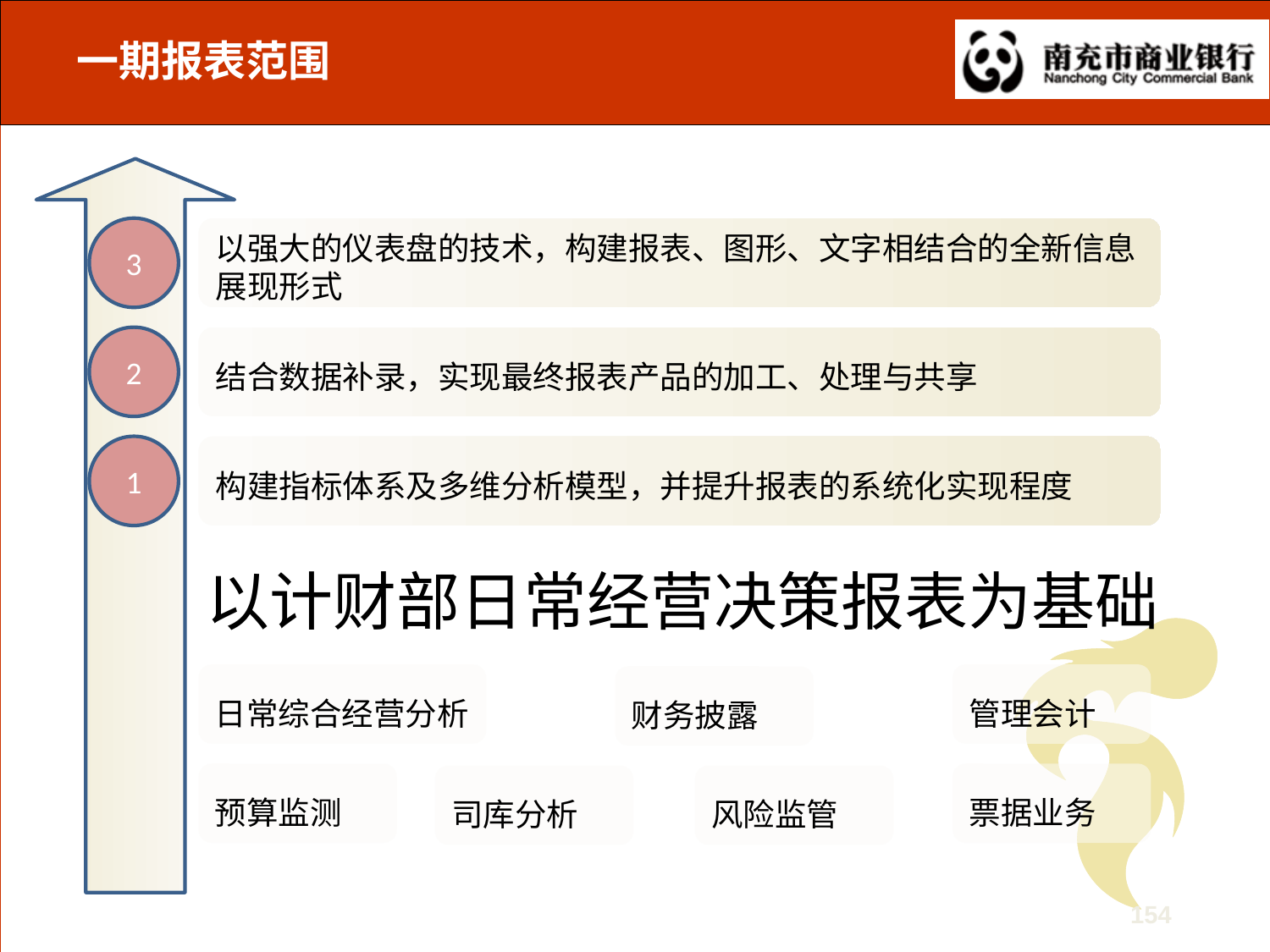

# 一期报表范围

3
以强大的仪表盘的技术，构建报表、图形、文字相结合的全新信息展现形式
2
结合数据补录，实现最终报表产品的加工、处理与共享
1
构建指标体系及多维分析模型，并提升报表的系统化实现程度
以计财部日常经营决策报表为基础
日常综合经营分析
管理会计
财务披露
预算监测
票据业务
司库分析
风险监管
154